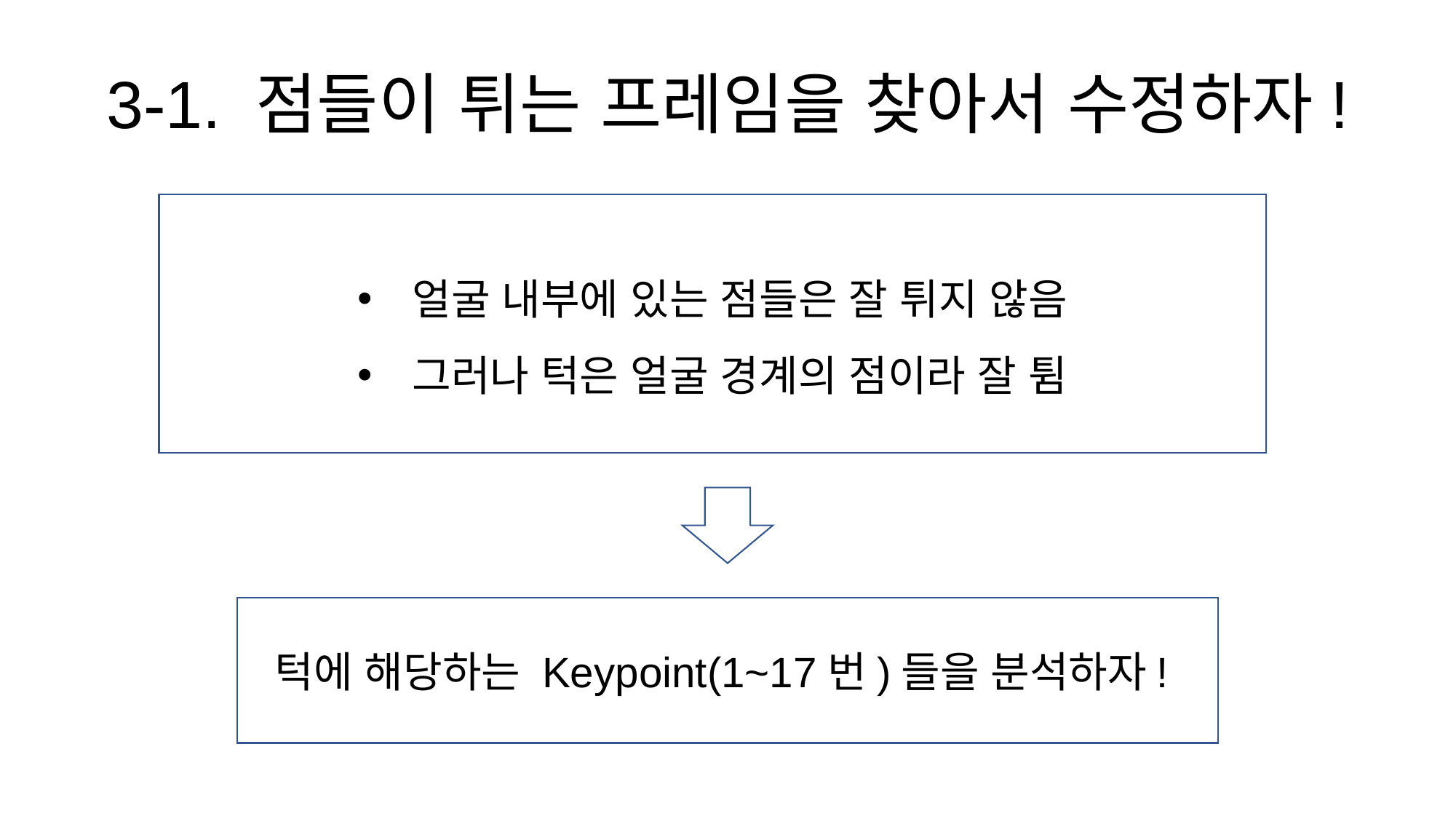

# 3-1. 점들이 튀는 프레임을 찾아서 수정하자!
얼굴 내부에 있는 점들은 잘 튀지 않음
그러나 턱은 얼굴 경계의 점이라 잘 튐

턱에 해당하는 Keypoint(1~17번)들을 분석하자!